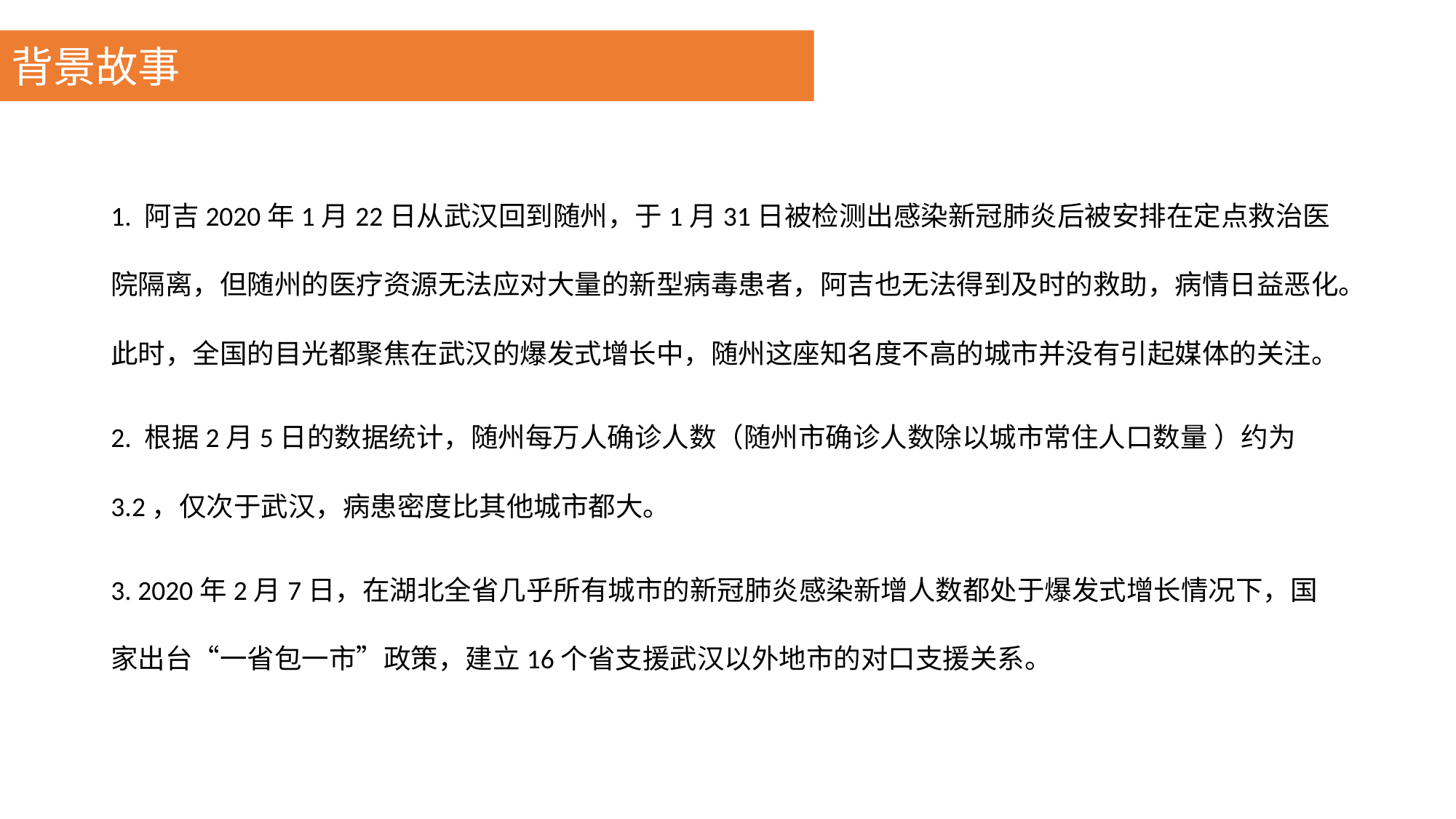

背景故事
1. 阿吉2020年1月22日从武汉回到随州，于1月31日被检测出感染新冠肺炎后被安排在定点救治医院隔离，但随州的医疗资源无法应对大量的新型病毒患者，阿吉也无法得到及时的救助，病情日益恶化。此时，全国的目光都聚焦在武汉的爆发式增长中，随州这座知名度不高的城市并没有引起媒体的关注。
2. 根据2月5日的数据统计，随州每万人确诊人数（随州市确诊人数除以城市常住人口数量 ）约为3.2，仅次于武汉，病患密度比其他城市都大。
3. 2020年2月7日，在湖北全省几乎所有城市的新冠肺炎感染新增人数都处于爆发式增长情况下，国家出台“一省包一市”政策，建立16个省支援武汉以外地市的对口支援关系。